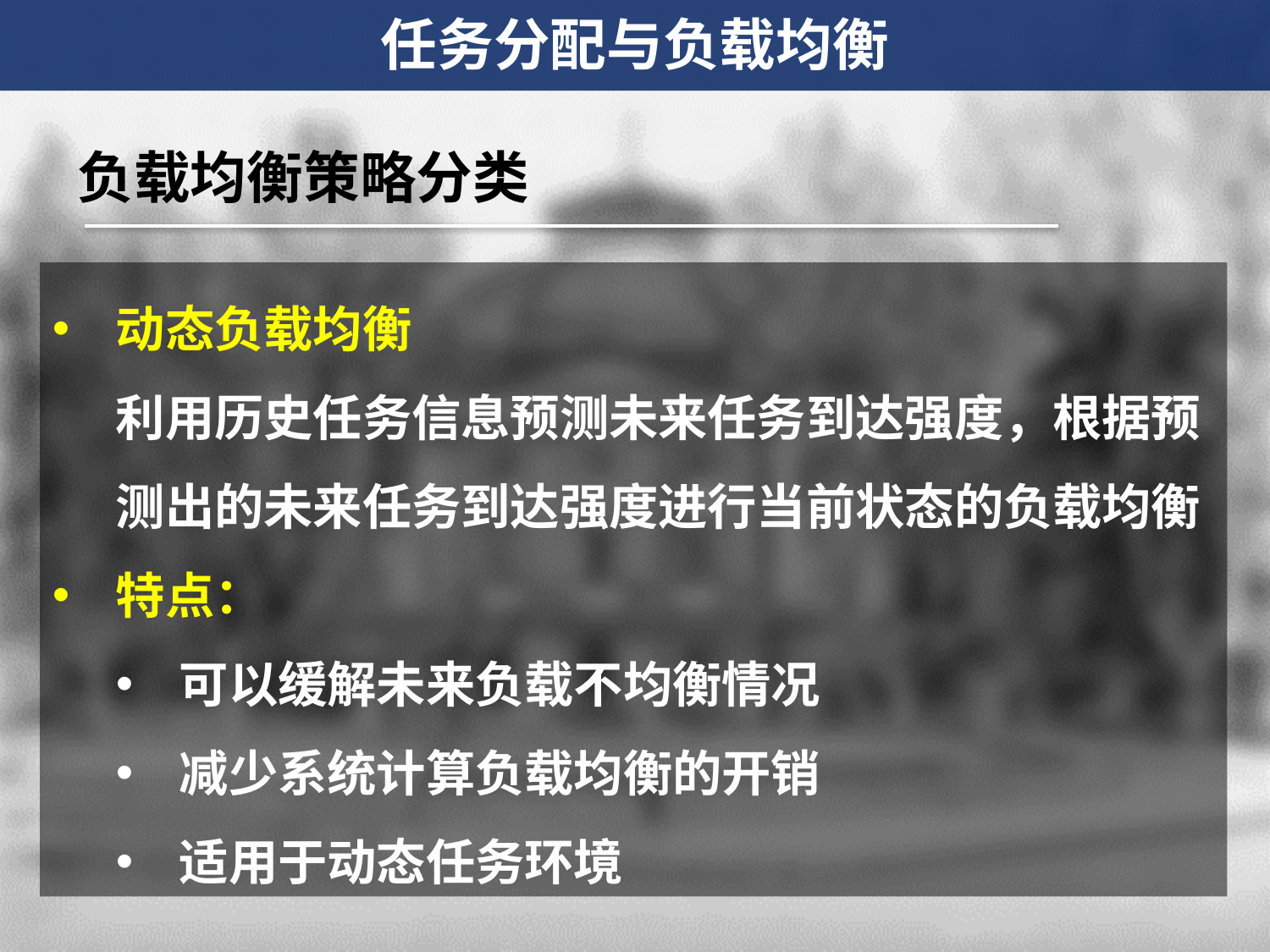

任务分配与负载均衡
负载均衡策略分类
动态负载均衡
利用历史任务信息预测未来任务到达强度，根据预测出的未来任务到达强度进行当前状态的负载均衡
特点：
可以缓解未来负载不均衡情况
减少系统计算负载均衡的开销
适用于动态任务环境